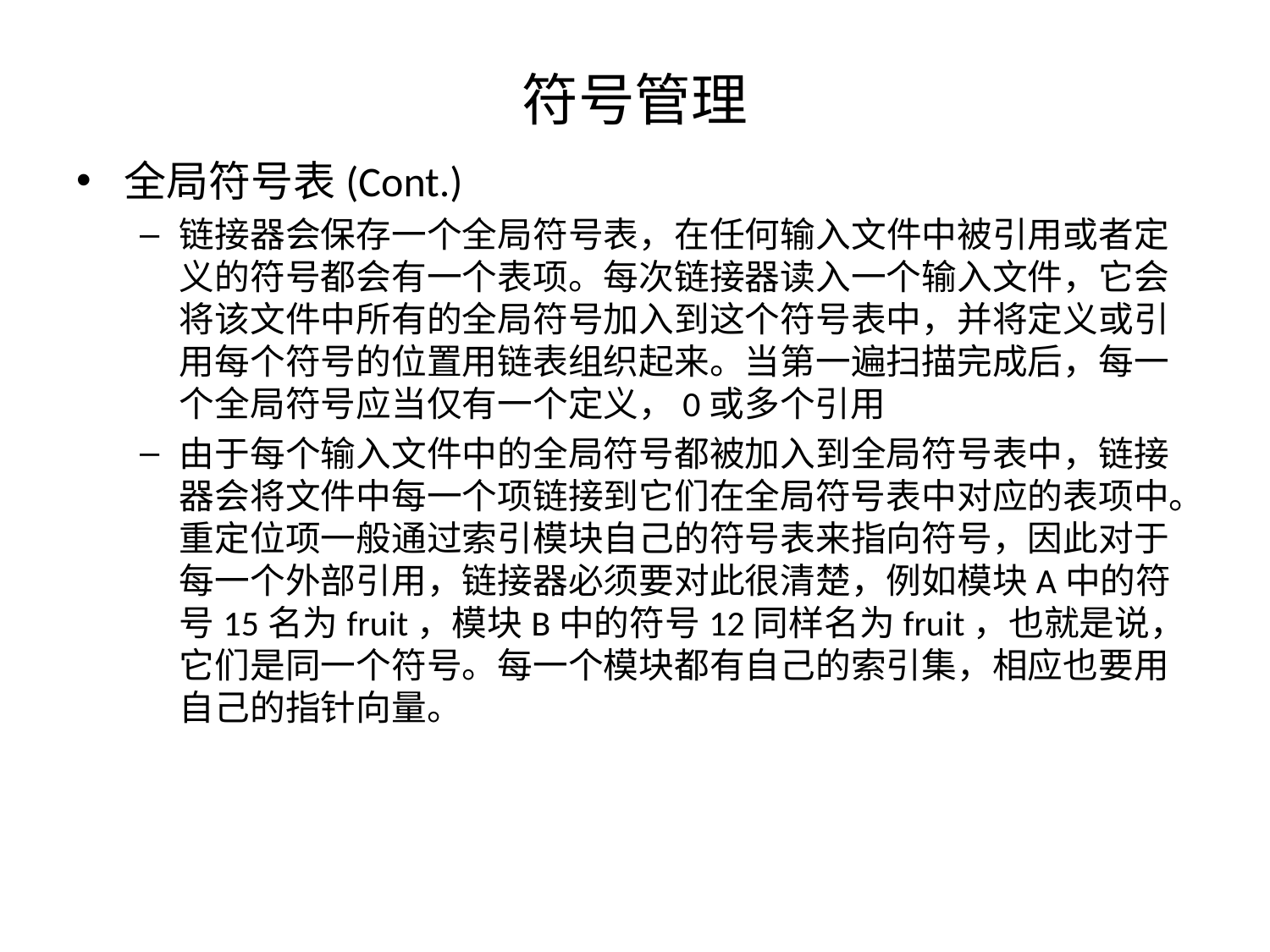

# 符号管理
全局符号表(Cont.)
链接器会保存一个全局符号表，在任何输入文件中被引用或者定义的符号都会有一个表项。每次链接器读入一个输入文件，它会将该文件中所有的全局符号加入到这个符号表中，并将定义或引用每个符号的位置用链表组织起来。当第一遍扫描完成后，每一个全局符号应当仅有一个定义，0或多个引用
由于每个输入文件中的全局符号都被加入到全局符号表中，链接器会将文件中每一个项链接到它们在全局符号表中对应的表项中。重定位项一般通过索引模块自己的符号表来指向符号，因此对于每一个外部引用，链接器必须要对此很清楚，例如模块A中的符号15名为fruit，模块B中的符号12同样名为fruit，也就是说，它们是同一个符号。每一个模块都有自己的索引集，相应也要用自己的指针向量。